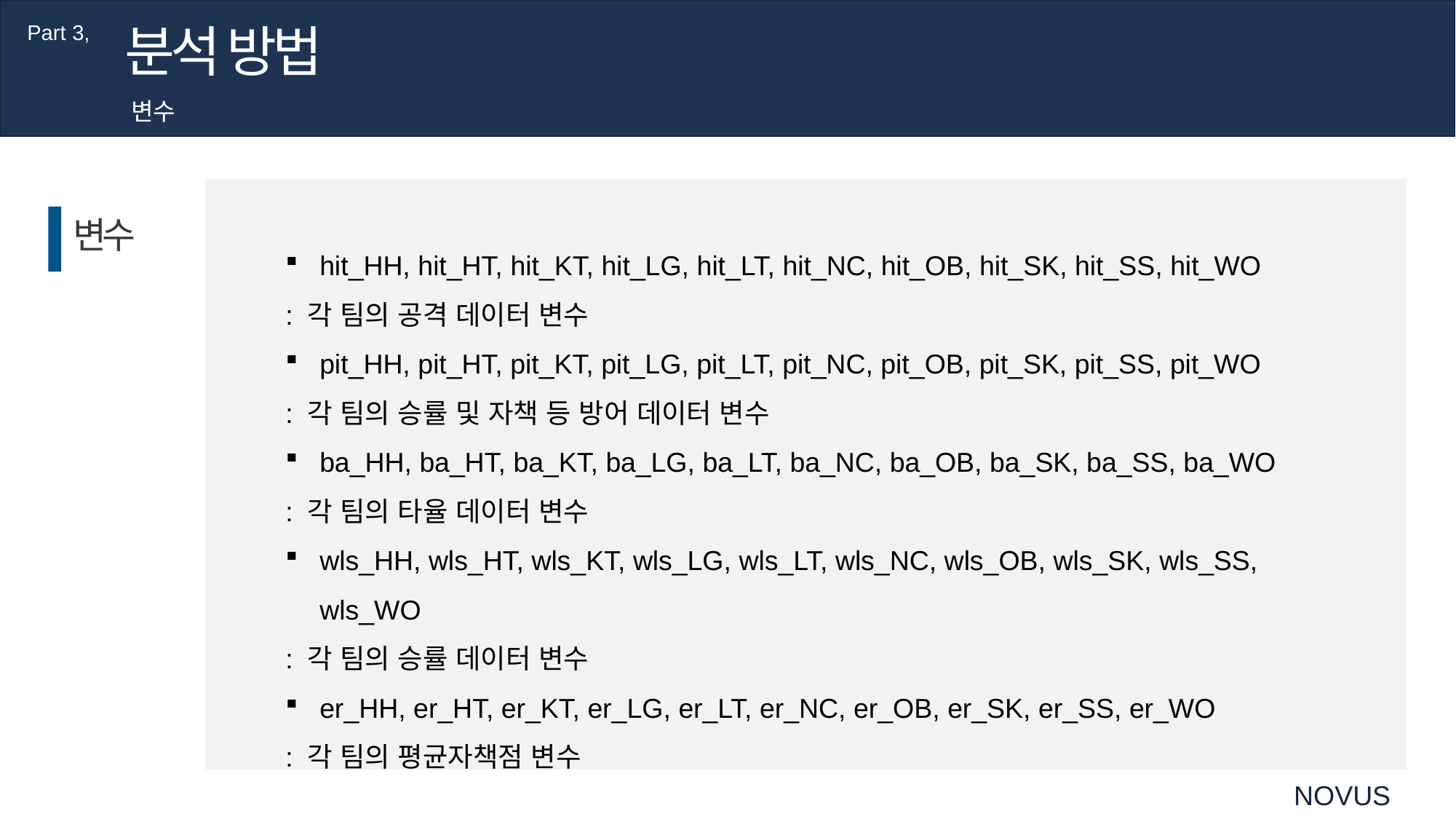

분석 방법
Part 3,
변수

변수
hit_HH, hit_HT, hit_KT, hit_LG, hit_LT, hit_NC, hit_OB, hit_SK, hit_SS, hit_WO
: 각 팀의 공격 데이터 변수
pit_HH, pit_HT, pit_KT, pit_LG, pit_LT, pit_NC, pit_OB, pit_SK, pit_SS, pit_WO
: 각 팀의 승률 및 자책 등 방어 데이터 변수
ba_HH, ba_HT, ba_KT, ba_LG, ba_LT, ba_NC, ba_OB, ba_SK, ba_SS, ba_WO
: 각 팀의 타율 데이터 변수
wls_HH, wls_HT, wls_KT, wls_LG, wls_LT, wls_NC, wls_OB, wls_SK, wls_SS, wls_WO
: 각 팀의 승률 데이터 변수
er_HH, er_HT, er_KT, er_LG, er_LT, er_NC, er_OB, er_SK, er_SS, er_WO
: 각 팀의 평균자책점 변수
NOVUS